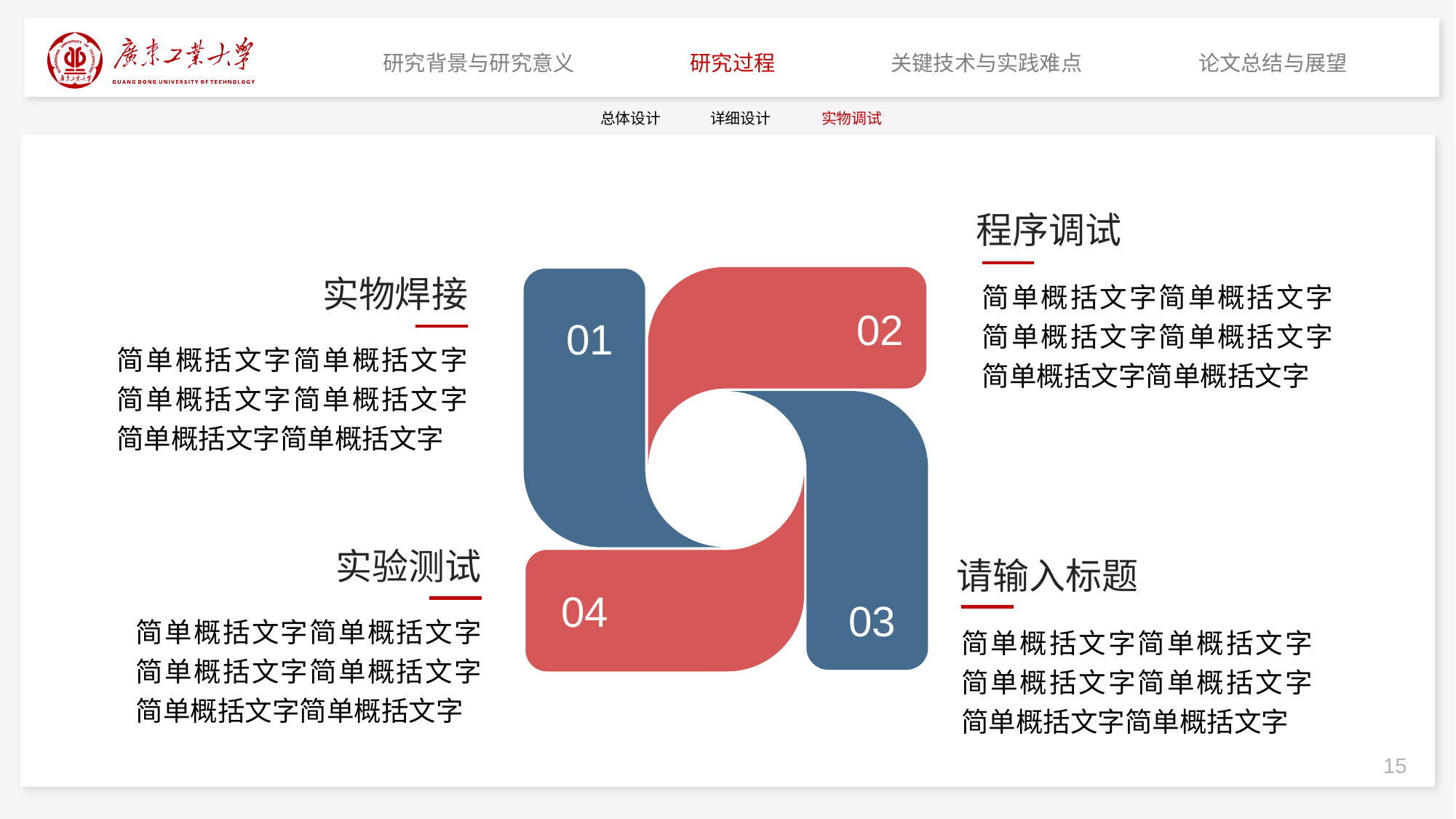

研究背景与研究意义
研究过程
关键技术与实践难点
论文总结与展望
总体设计
详细设计
实物调试
程序调试
实物焊接

02

01
简单概括文字简单概括文字简单概括文字简单概括文字简单概括文字简单概括文字
简单概括文字简单概括文字简单概括文字简单概括文字简单概括文字简单概括文字

03

04
实验测试
请输入标题
简单概括文字简单概括文字简单概括文字简单概括文字简单概括文字简单概括文字
简单概括文字简单概括文字简单概括文字简单概括文字简单概括文字简单概括文字
15